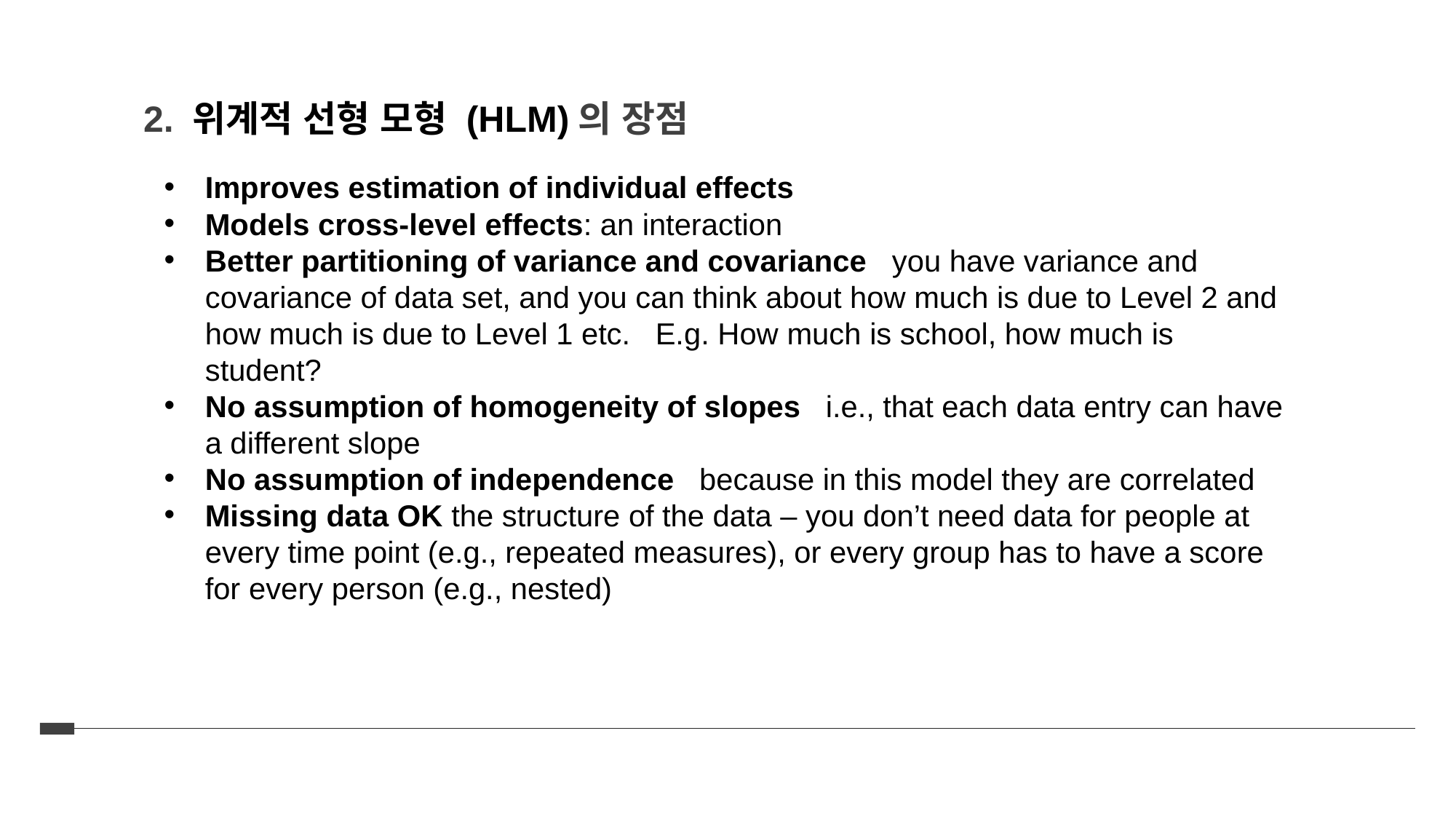

2. 위계적 선형 모형 (HLM)의 장점
Improves estimation of individual effects
Models cross-level effects: an interaction
Better partitioning of variance and covariance   you have variance and covariance of data set, and you can think about how much is due to Level 2 and how much is due to Level 1 etc.   E.g. How much is school, how much is student?
No assumption of homogeneity of slopes   i.e., that each data entry can have a different slope
No assumption of independence   because in this model they are correlated
Missing data OK the structure of the data – you don’t need data for people at every time point (e.g., repeated measures), or every group has to have a score for every person (e.g., nested)